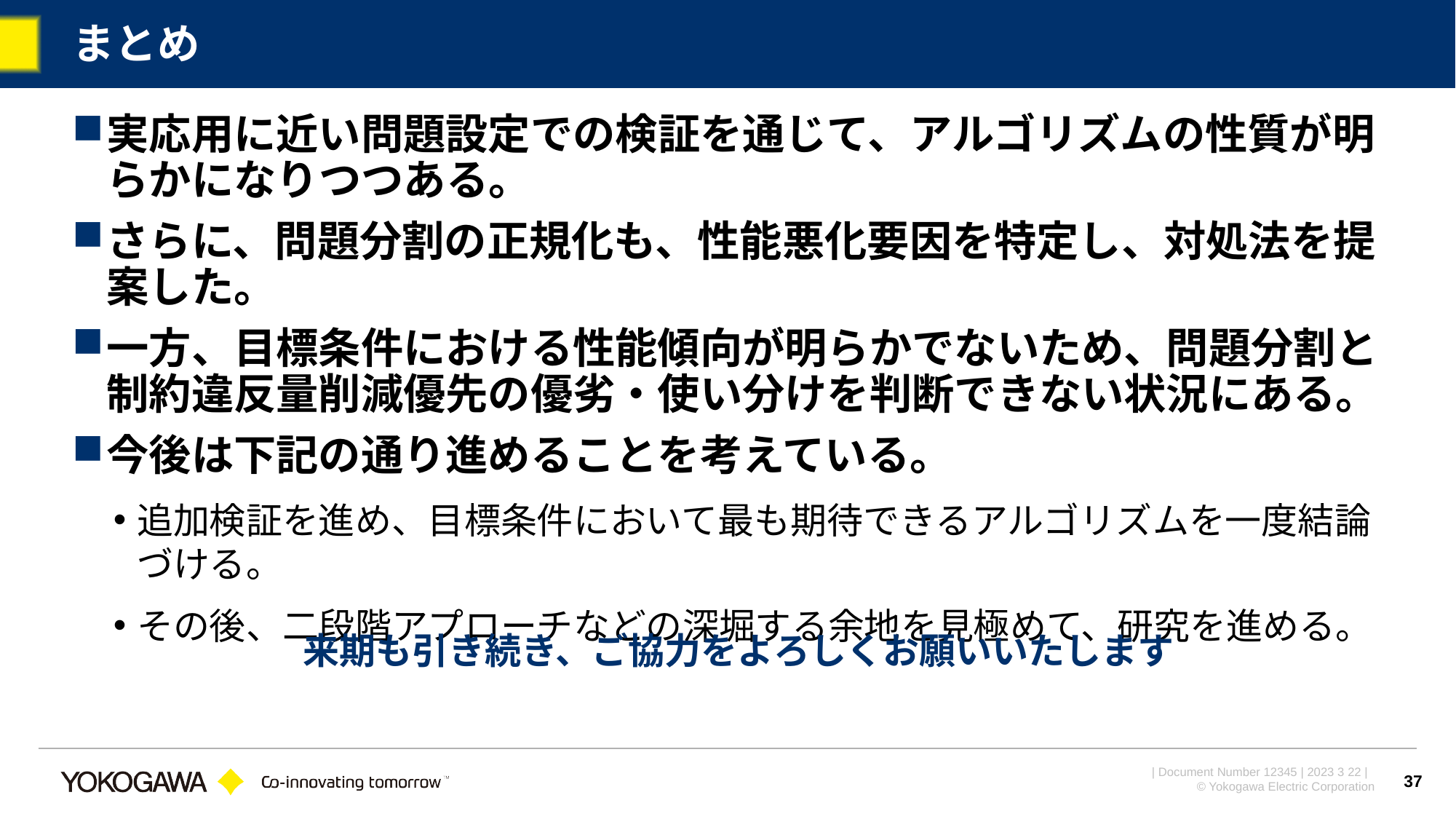

# まとめ
実応用に近い問題設定での検証を通じて、アルゴリズムの性質が明らかになりつつある。
さらに、問題分割の正規化も、性能悪化要因を特定し、対処法を提案した。
一方、目標条件における性能傾向が明らかでないため、問題分割と制約違反量削減優先の優劣・使い分けを判断できない状況にある。
今後は下記の通り進めることを考えている。
追加検証を進め、目標条件において最も期待できるアルゴリズムを一度結論づける。
その後、二段階アプローチなどの深堀する余地を見極めて、研究を進める。
来期も引き続き、ご協力をよろしくお願いいたします
37